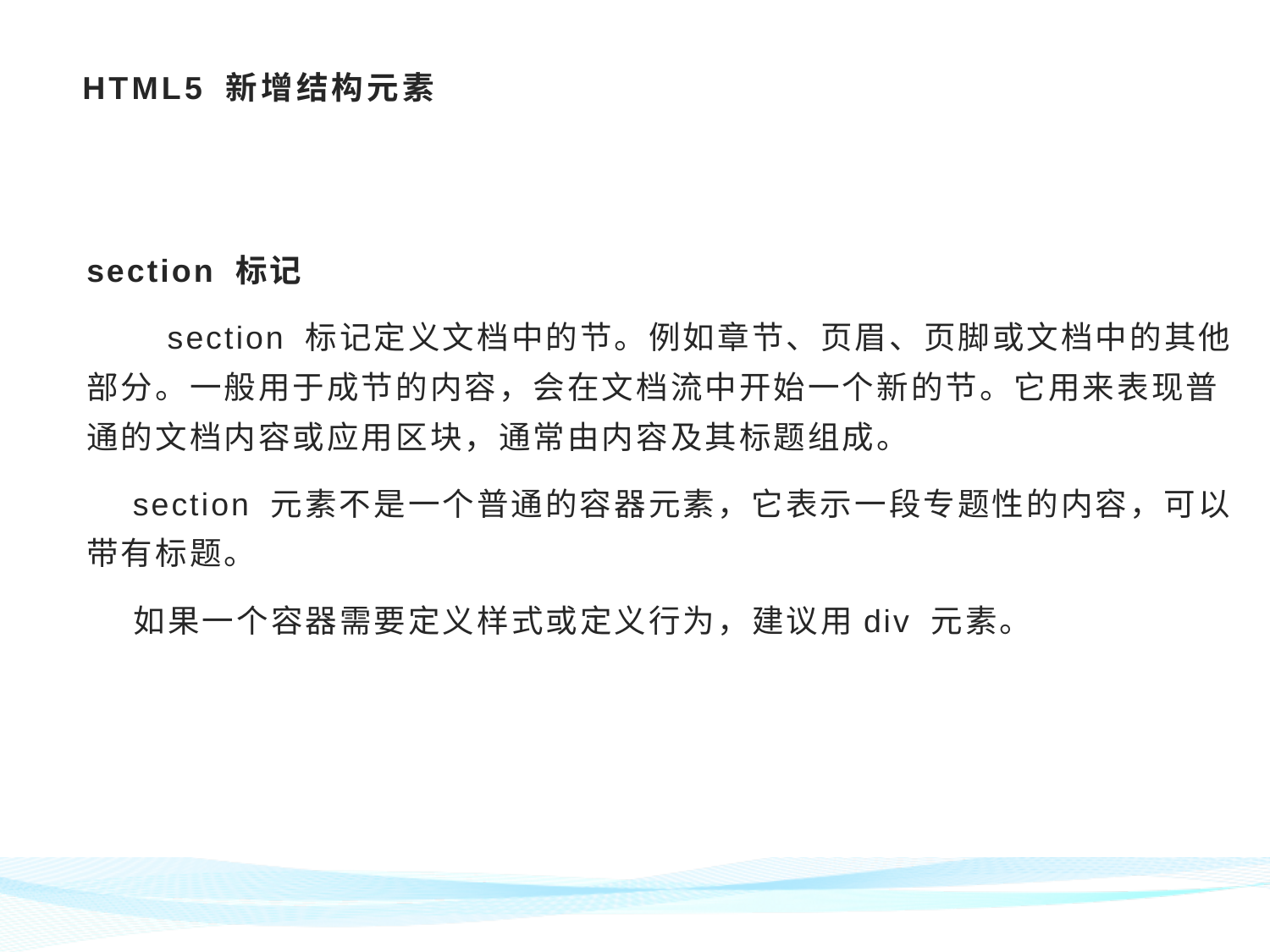

# HTML5 新增结构元素
section 标记
       section 标记定义文档中的节。例如章节、页眉、页脚或文档中的其他部分。一般用于成节的内容，会在文档流中开始一个新的节。它用来表现普通的文档内容或应用区块，通常由内容及其标题组成。
    section 元素不是一个普通的容器元素，它表示一段专题性的内容，可以带有标题。
    如果一个容器需要定义样式或定义行为，建议用div 元素。